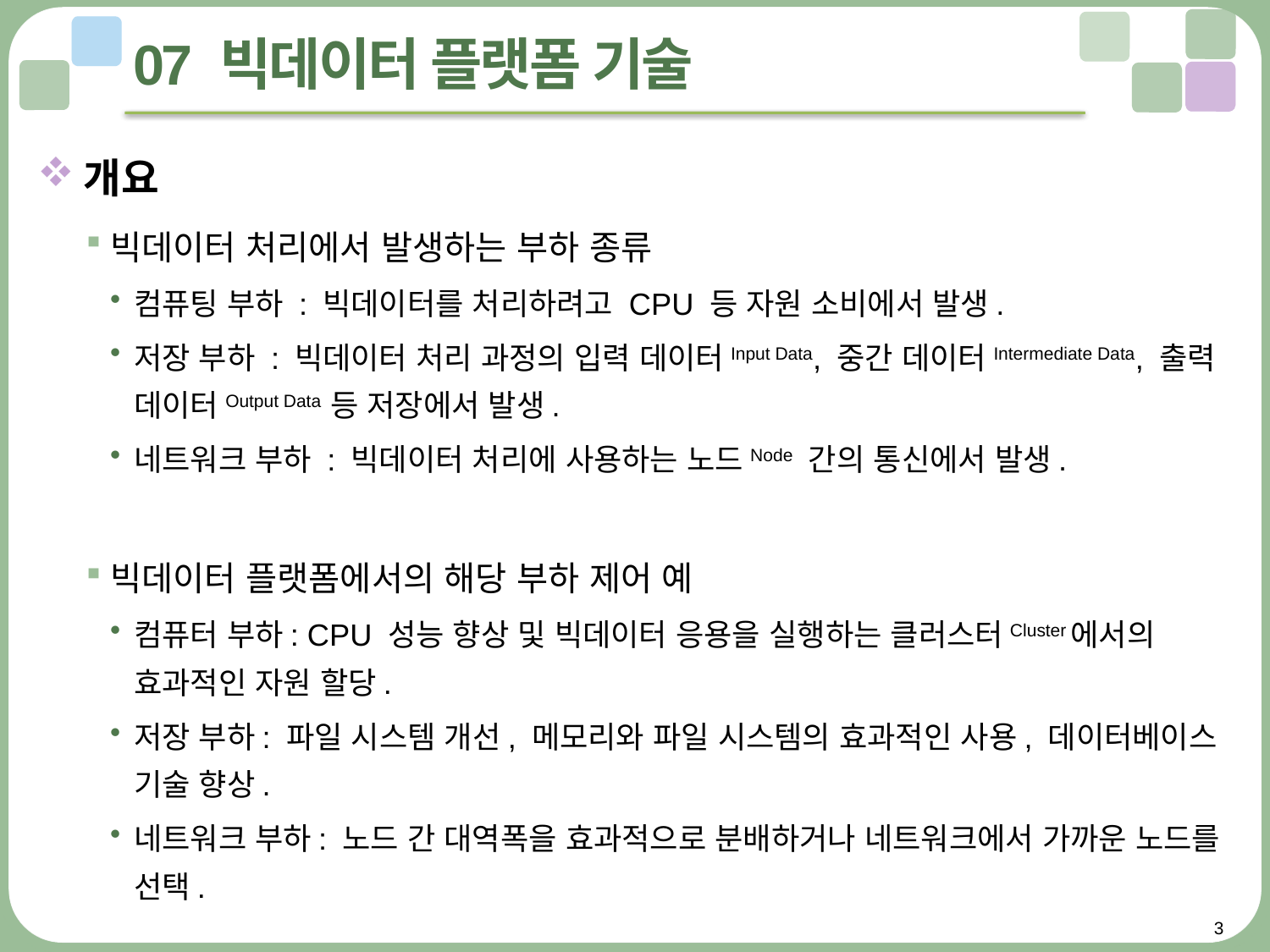

# 07 빅데이터 플랫폼 기술
개요
빅데이터 처리에서 발생하는 부하 종류
컴퓨팅 부하 : 빅데이터를 처리하려고 CPU 등 자원 소비에서 발생.
저장 부하 : 빅데이터 처리 과정의 입력 데이터Input Data, 중간 데이터Intermediate Data, 출력 데이터Output Data 등 저장에서 발생.
네트워크 부하 : 빅데이터 처리에 사용하는 노드Node 간의 통신에서 발생.

빅데이터 플랫폼에서의 해당 부하 제어 예
컴퓨터 부하: CPU 성능 향상 및 빅데이터 응용을 실행하는 클러스터Cluster에서의 효과적인 자원 할당.
저장 부하: 파일 시스템 개선, 메모리와 파일 시스템의 효과적인 사용, 데이터베이스 기술 향상.
네트워크 부하: 노드 간 대역폭을 효과적으로 분배하거나 네트워크에서 가까운 노드를 선택.